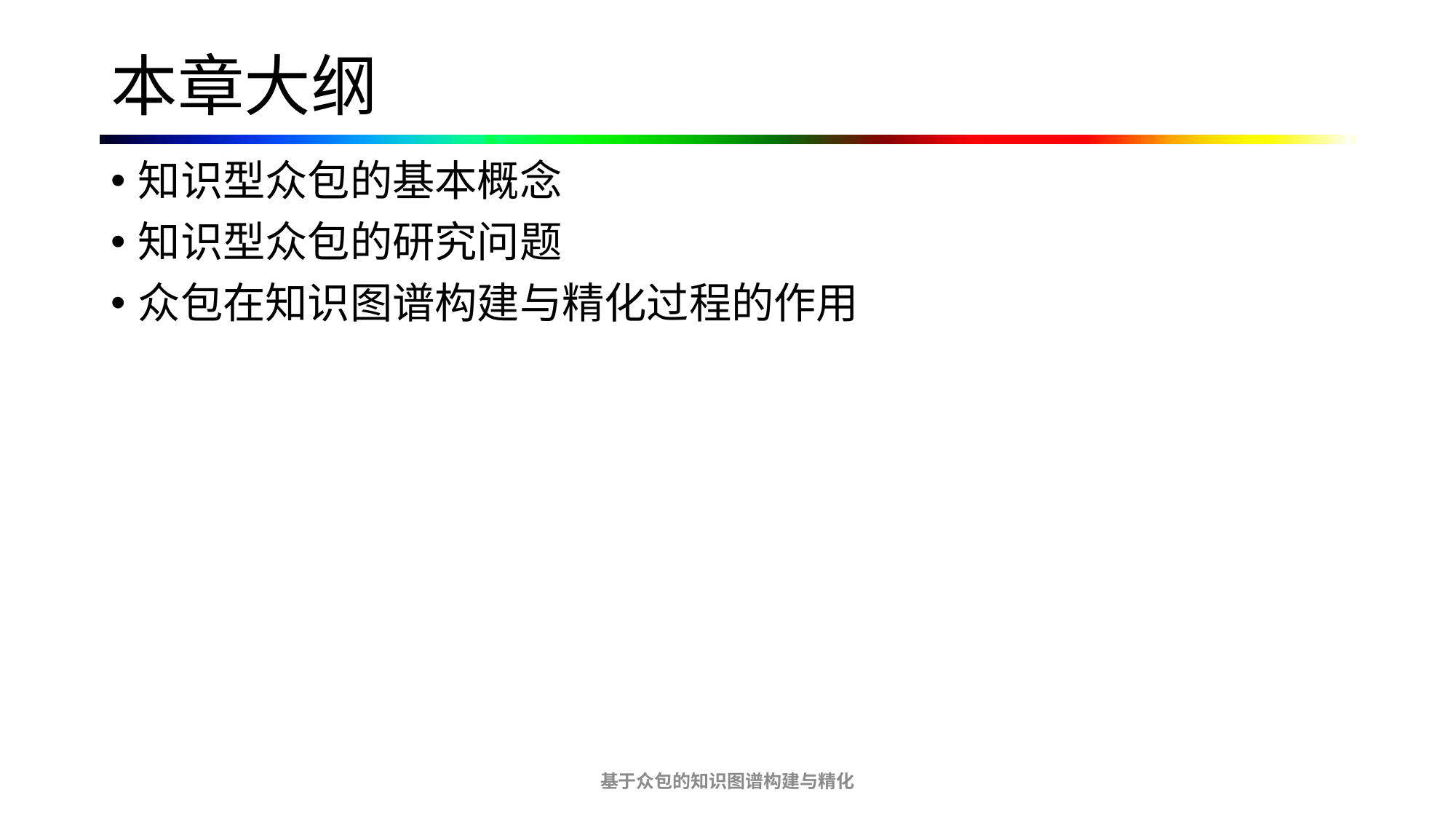

# 本章大纲
知识型众包的基本概念
知识型众包的研究问题
众包在知识图谱构建与精化过程的作用
基于众包的知识图谱构建与精化
4